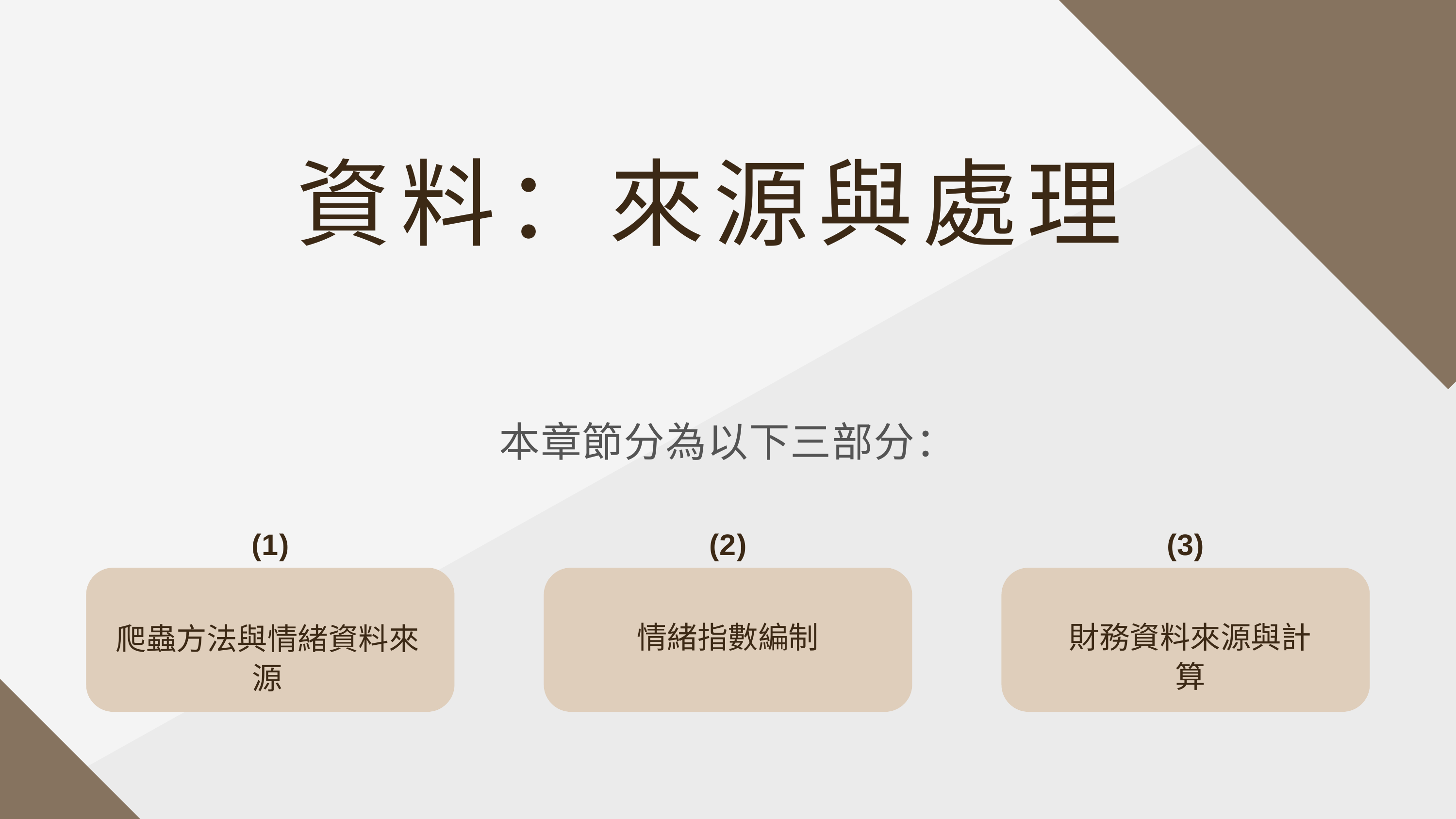

資料：來源與處理

本章節分為以下三部分：
(1)
(2)
(3)

情緒指數編制
財務資料來源與計算
爬蟲方法與情緒資料來源